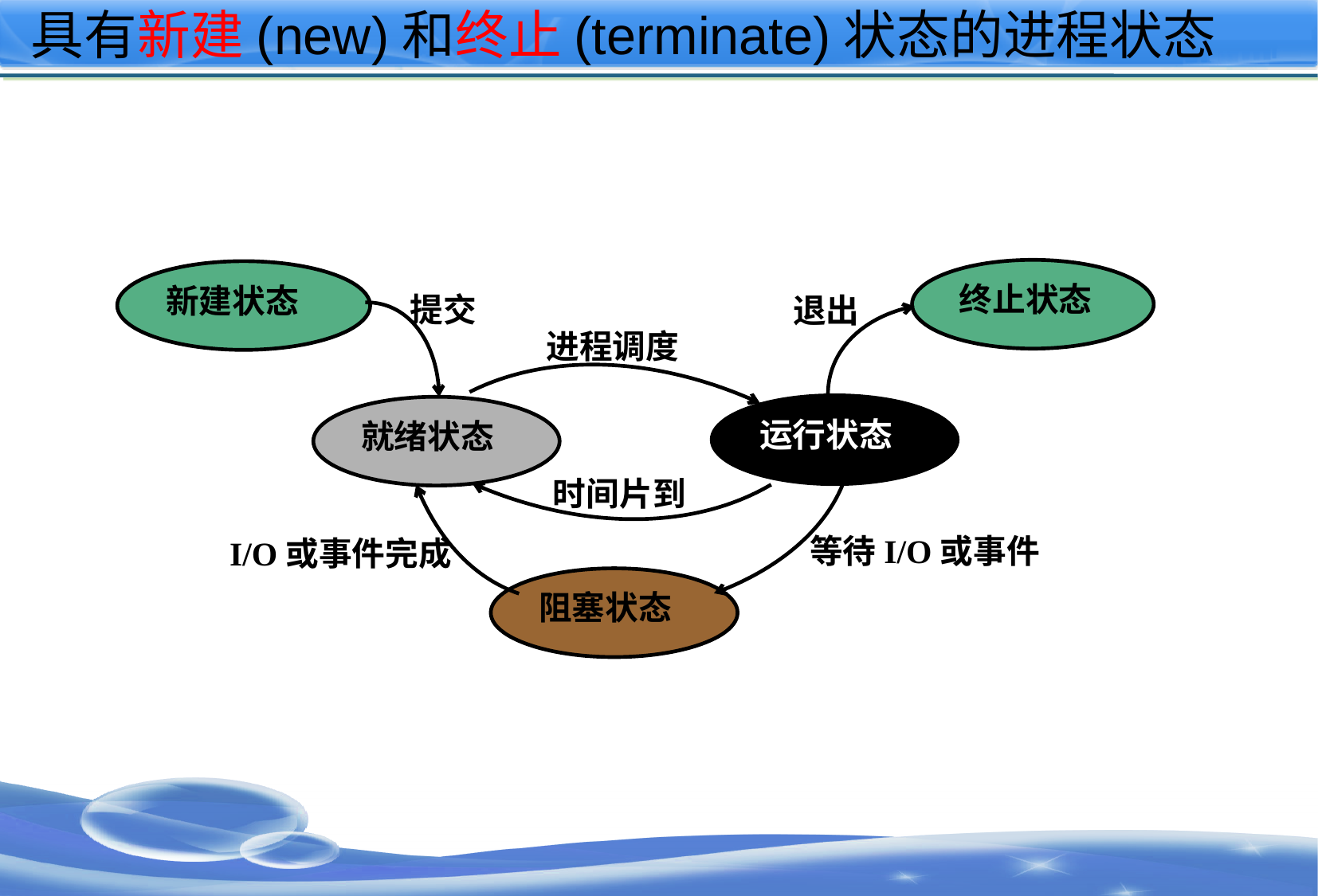

# 具有新建(new)和终止(terminate)状态的进程状态

终止状态
新建状态
提交
退出

进程调度
运行状态
就绪状态

时间片到
等待I/O或事件
I/O或事件完成
阻塞状态